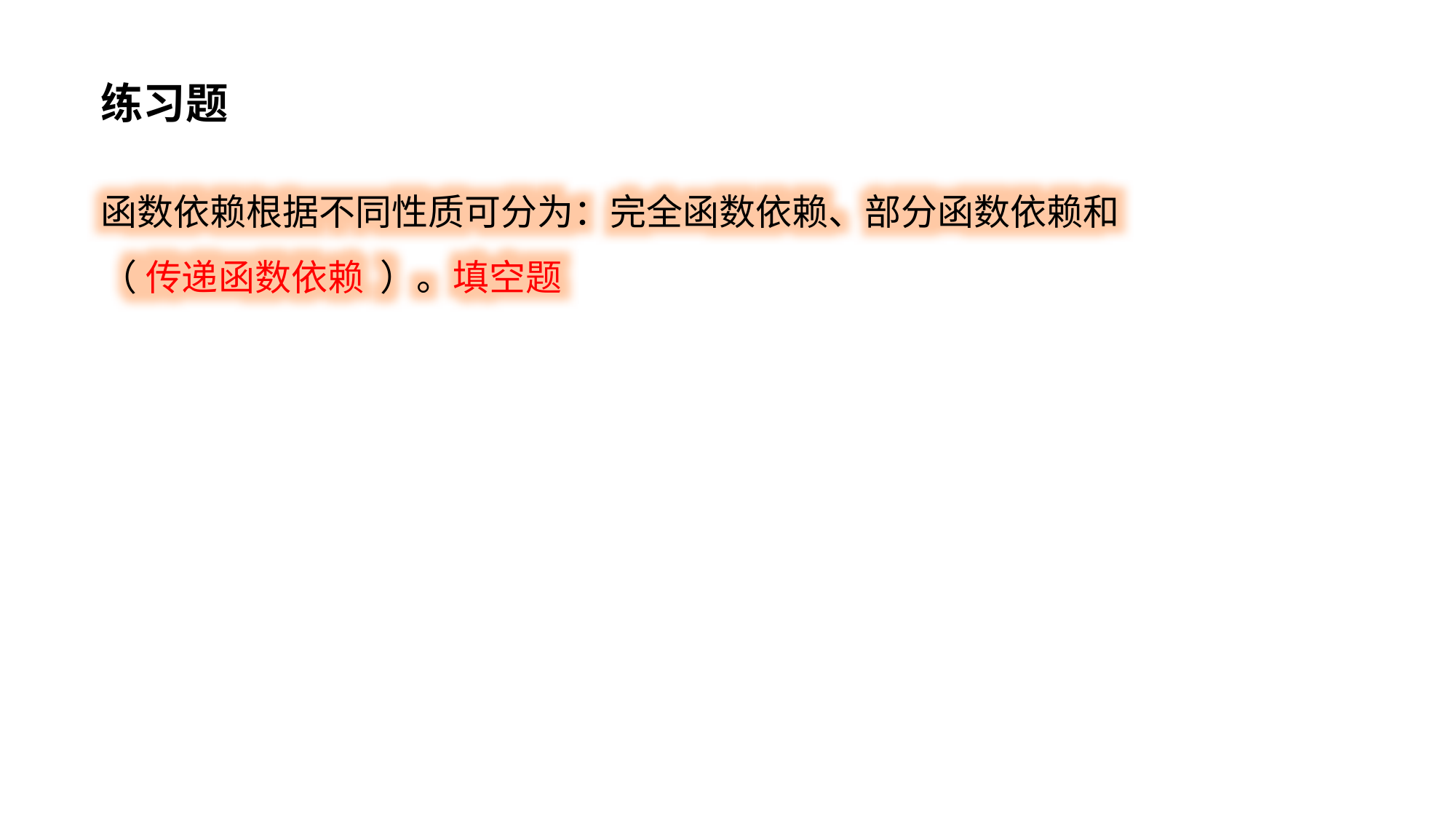

练习题
函数依赖根据不同性质可分为：完全函数依赖、部分函数依赖和
（ 传递函数依赖  ）。填空题